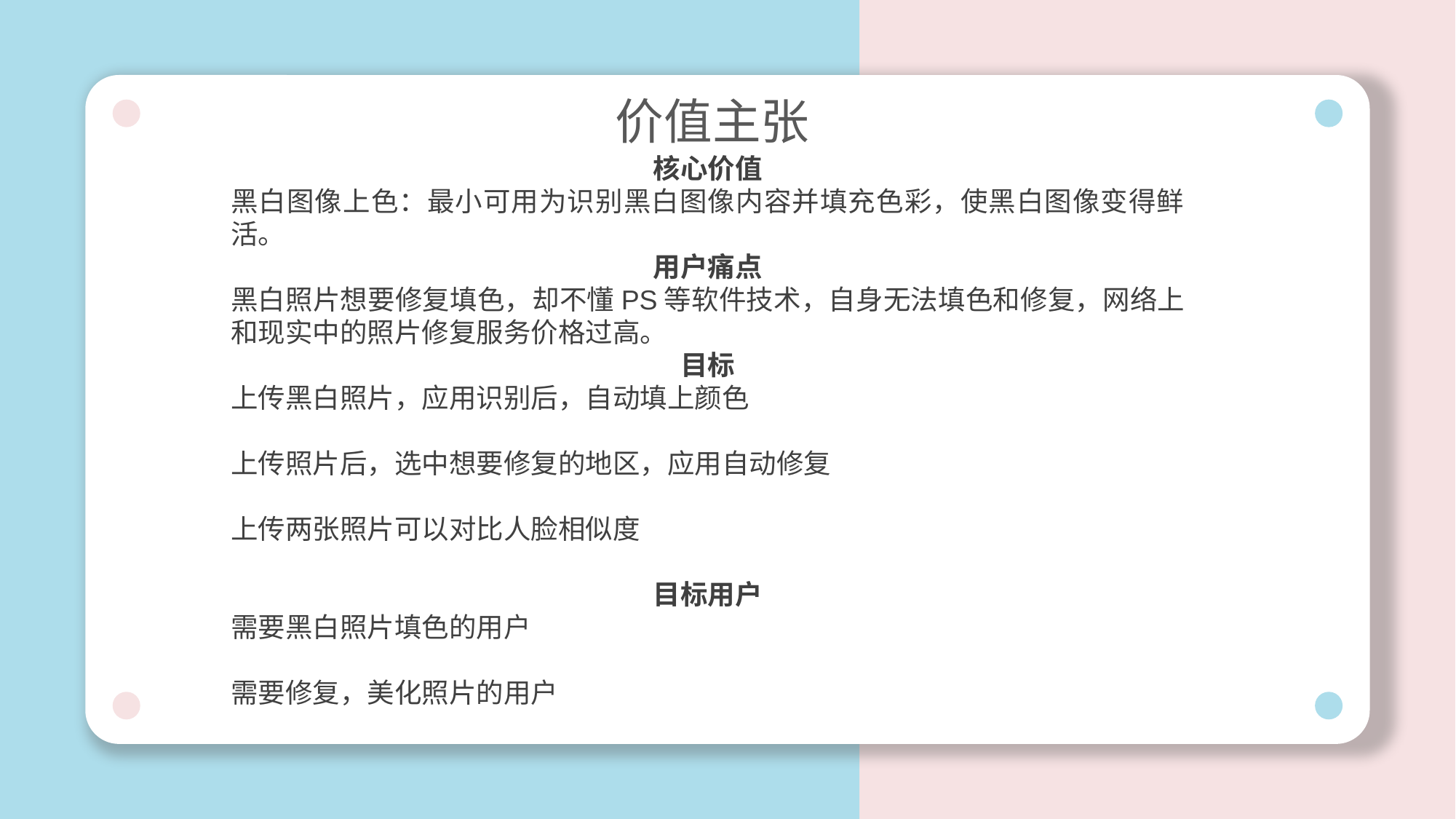

价值主张

核心价值
黑白图像上色：最小可用为识别黑白图像内容并填充色彩，使黑白图像变得鲜活。
用户痛点
黑白照片想要修复填色，却不懂PS等软件技术，自身无法填色和修复，网络上和现实中的照片修复服务价格过高。
目标
上传黑白照片，应用识别后，自动填上颜色

上传照片后，选中想要修复的地区，应用自动修复

上传两张照片可以对比人脸相似度

目标用户
需要黑白照片填色的用户

需要修复，美化照片的用户